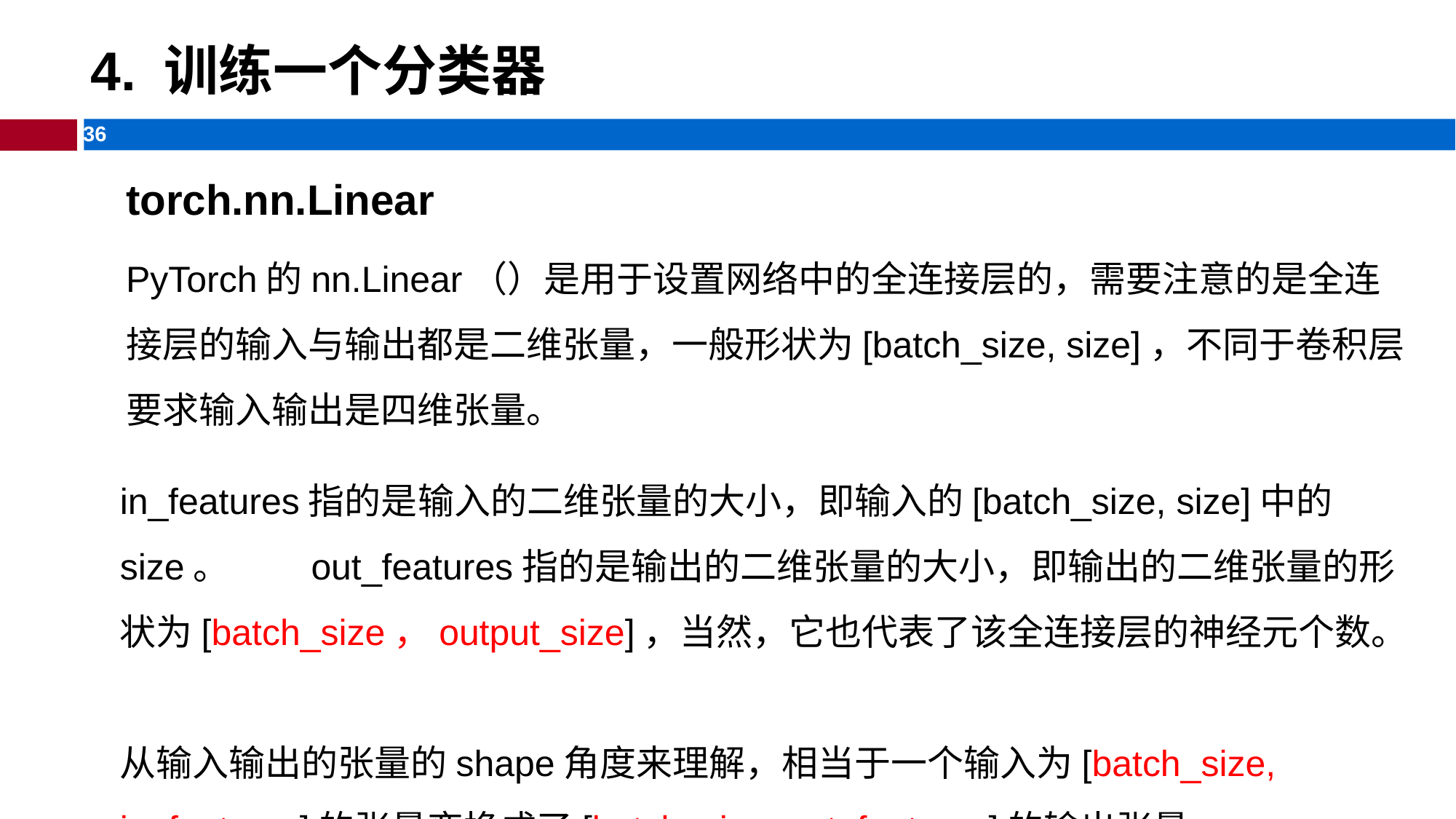

# 4. 训练一个分类器
torch.nn.Linear
PyTorch的nn.Linear（）是用于设置网络中的全连接层的，需要注意的是全连接层的输入与输出都是二维张量，一般形状为[batch_size, size]，不同于卷积层要求输入输出是四维张量。
in_features指的是输入的二维张量的大小，即输入的[batch_size, size]中的size。  out_features指的是输出的二维张量的大小，即输出的二维张量的形状为[batch_size，output_size]，当然，它也代表了该全连接层的神经元个数。
从输入输出的张量的shape角度来理解，相当于一个输入为[batch_size, in_features]的张量变换成了[batch_size, out_features]的输出张量。